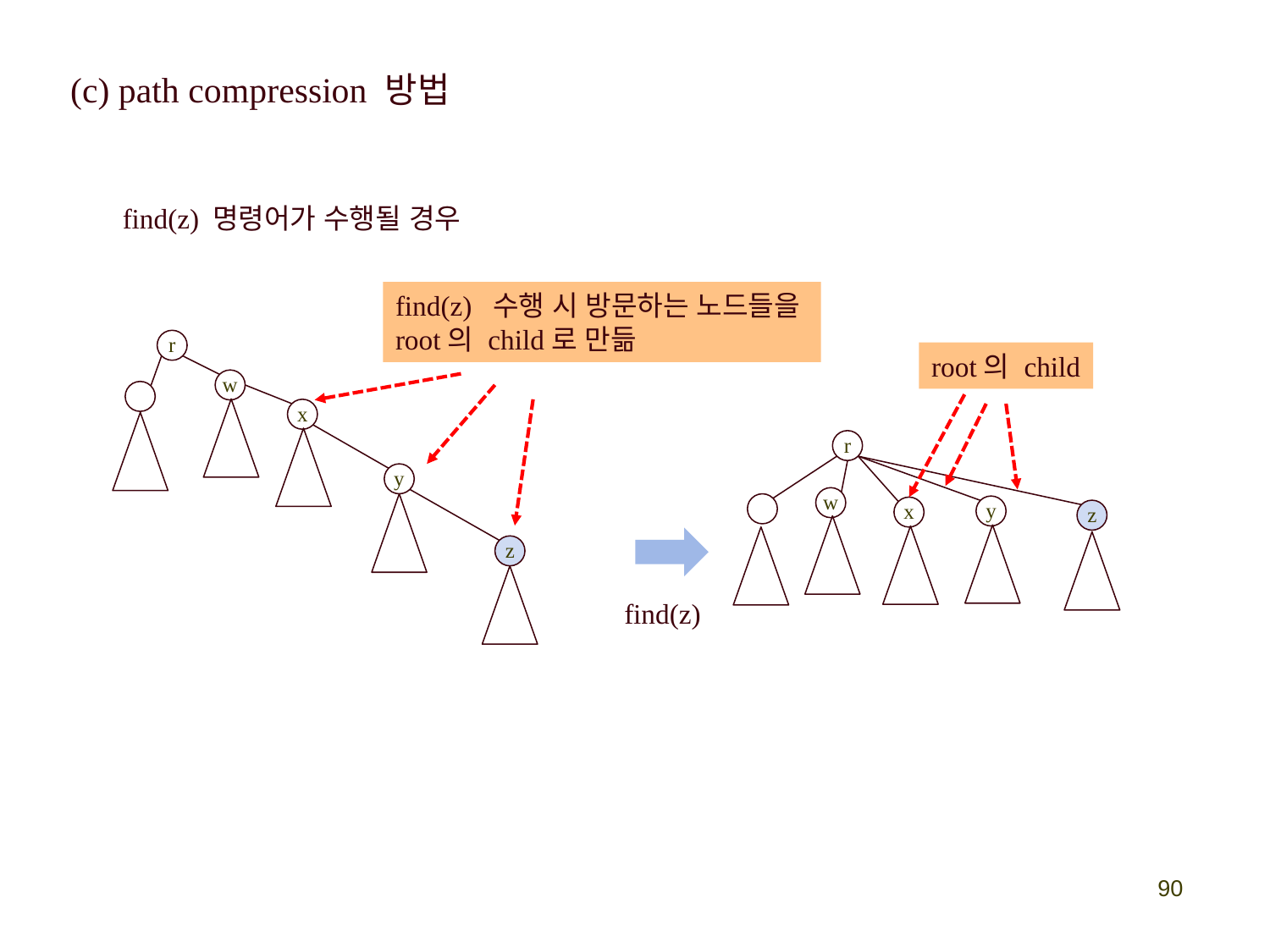

(c) path compression 방법
find(z) 명령어가 수행될 경우
find(z)  수행 시 방문하는 노드들을
root의 child로 만듦
r
root의 child
w

x

r
y
w

y
x
z

z

find(z)
90